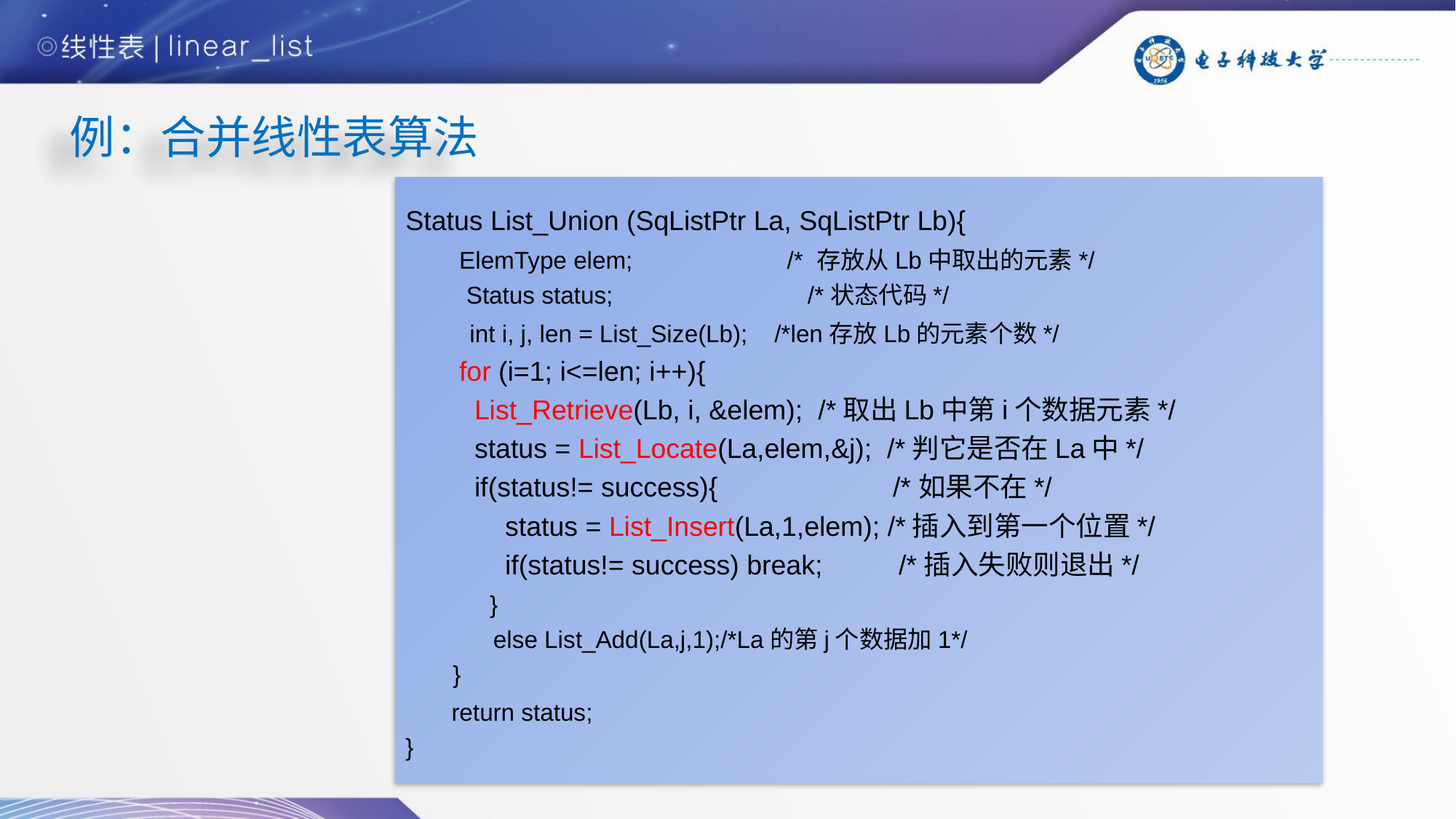

# 例：合并线性表算法
Status List_Union (SqListPtr La, SqListPtr Lb){
       ElemType elem;                       /* 存放从Lb中取出的元素*/
         Status status;                             /*状态代码*/
	   int i, j, len = List_Size(Lb);    /*len存放Lb的元素个数*/
       for (i=1; i<=len; i++){
         List_Retrieve(Lb, i, &elem);  /*取出Lb中第i个数据元素*/
         status = List_Locate(La,elem,&j);  /*判它是否在La中*/
         if(status!= success){                       /*如果不在*/
             status = List_Insert(La,1,elem); /*插入到第一个位置*/
             if(status!= success) break;          /*插入失败则退出*/
           }
             else List_Add(La,j,1);/*La的第j个数据加1*/
       }
      return status;
}